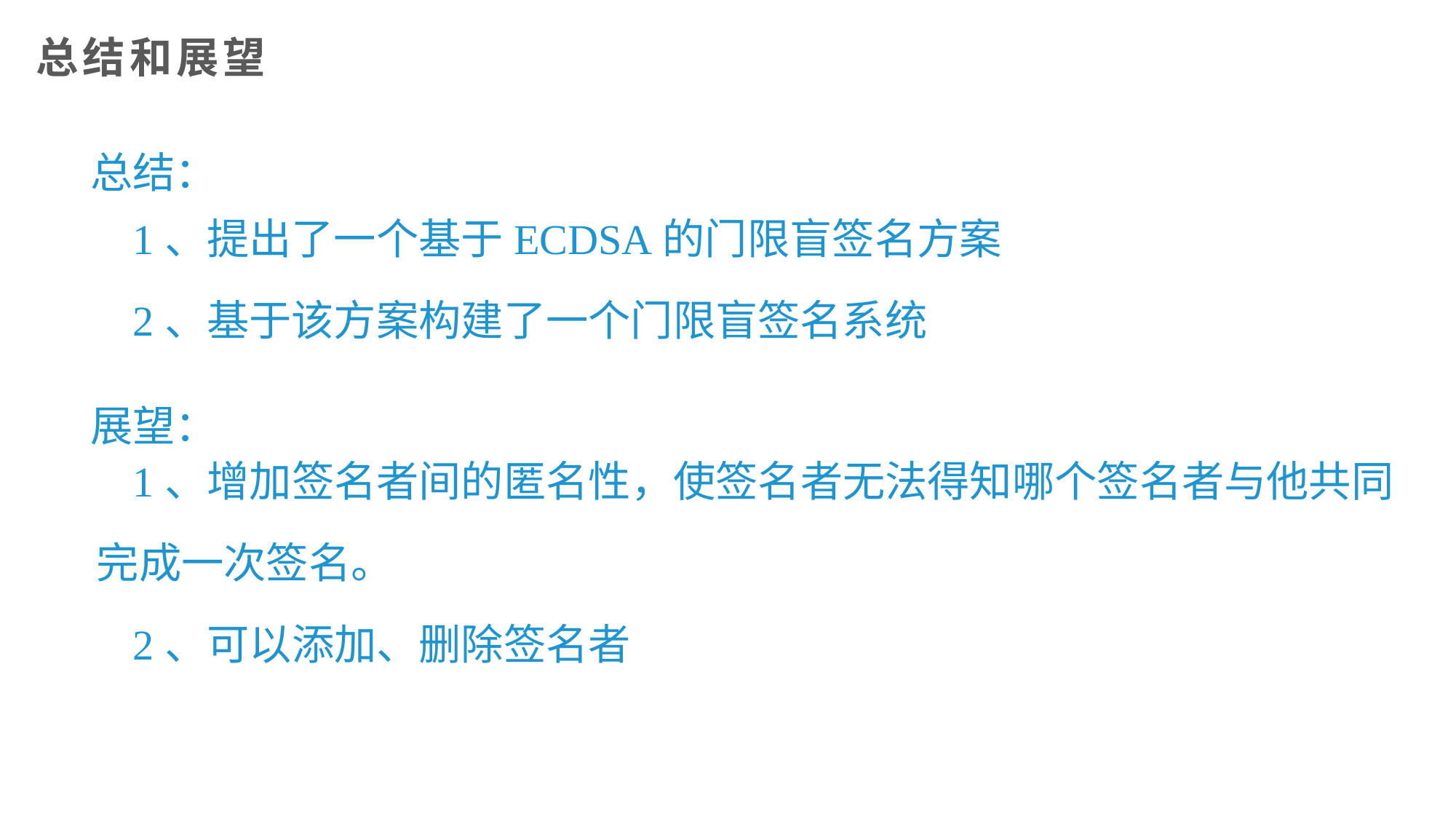

# 总结和展望
总结：
1、提出了一个基于ECDSA的门限盲签名方案
2、基于该方案构建了一个门限盲签名系统
展望：
1、增加签名者间的匿名性，使签名者无法得知哪个签名者与他共同完成一次签名。
2、可以添加、删除签名者